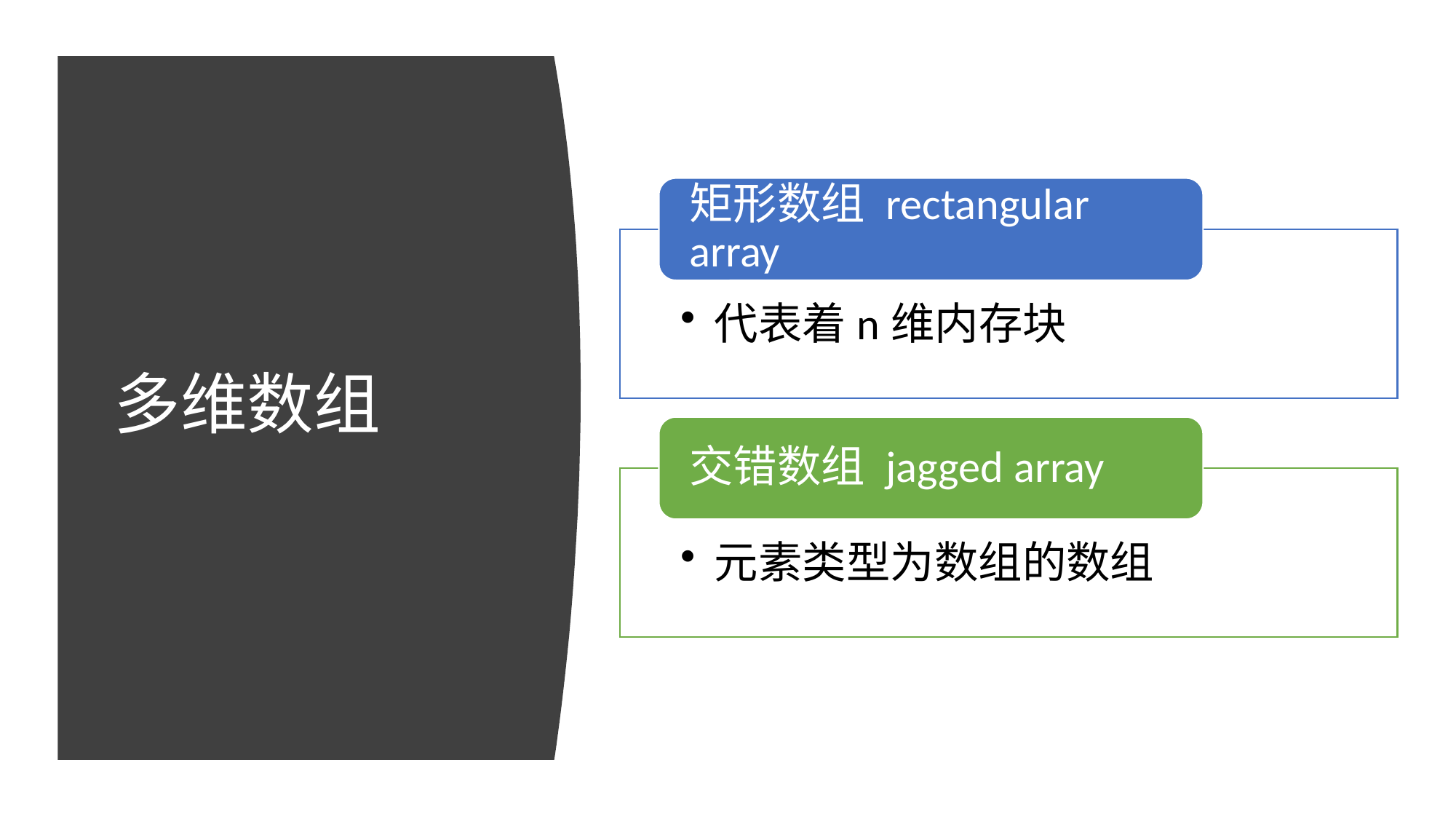

代表着n维内存块
矩形数组 rectangular array
元素类型为数组的数组
交错数组 jagged array

# 多维数组